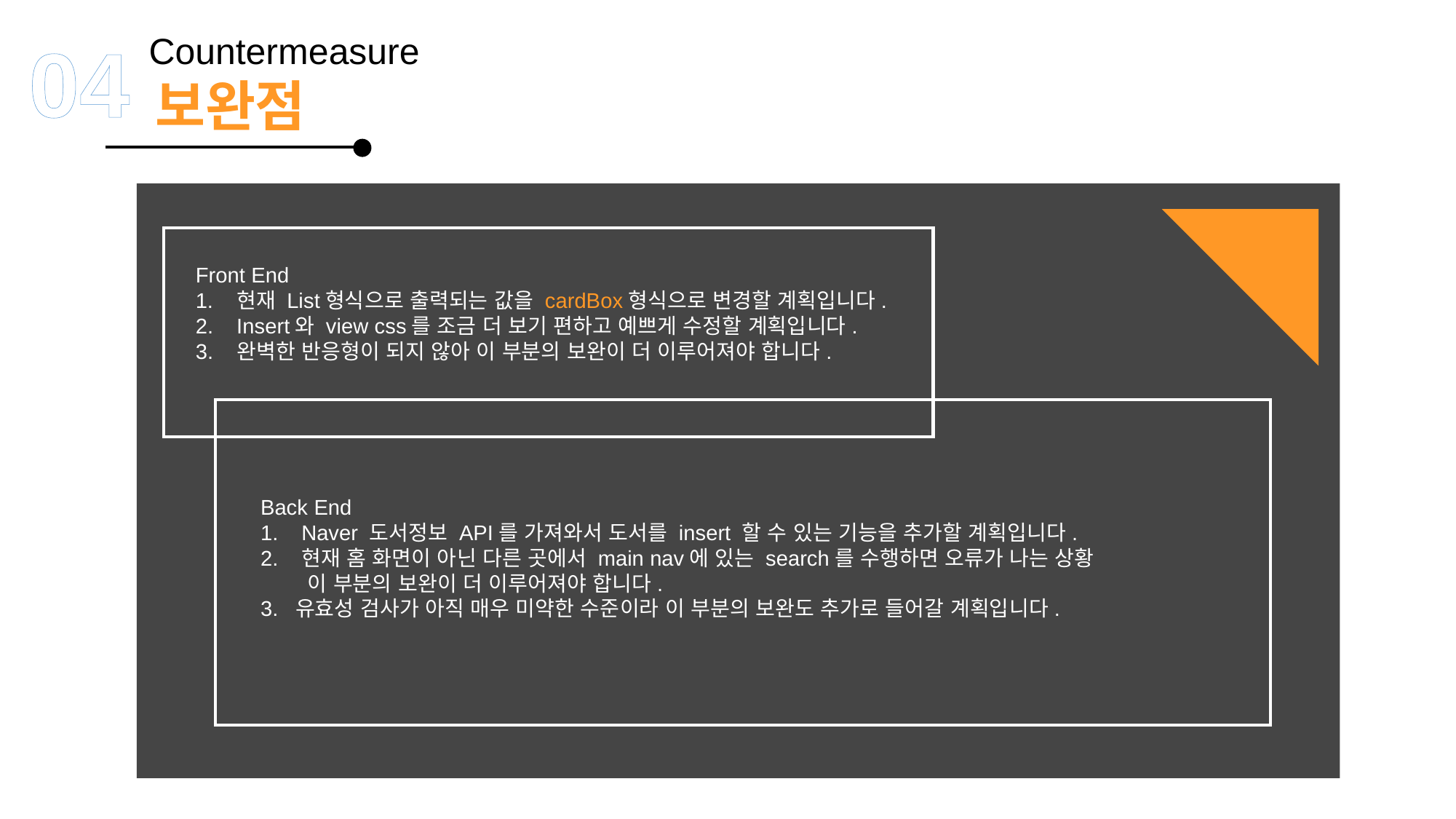

04
Countermeasure
보완점

Front End
현재 List형식으로 출력되는 값을 cardBox형식으로 변경할 계획입니다.
Insert와 view css를 조금 더 보기 편하고 예쁘게 수정할 계획입니다.
3.   완벽한 반응형이 되지 않아 이 부분의 보완이 더 이루어져야 합니다.

Back End
Naver 도서정보 API를 가져와서 도서를 insert 할 수 있는 기능을 추가할 계획입니다.
현재 홈 화면이 아닌 다른 곳에서 main nav에 있는 search를 수행하면 오류가 나는 상황
       이 부분의 보완이 더 이루어져야 합니다.
3.  유효성 검사가 아직 매우 미약한 수준이라 이 부분의 보완도 추가로 들어갈 계획입니다.